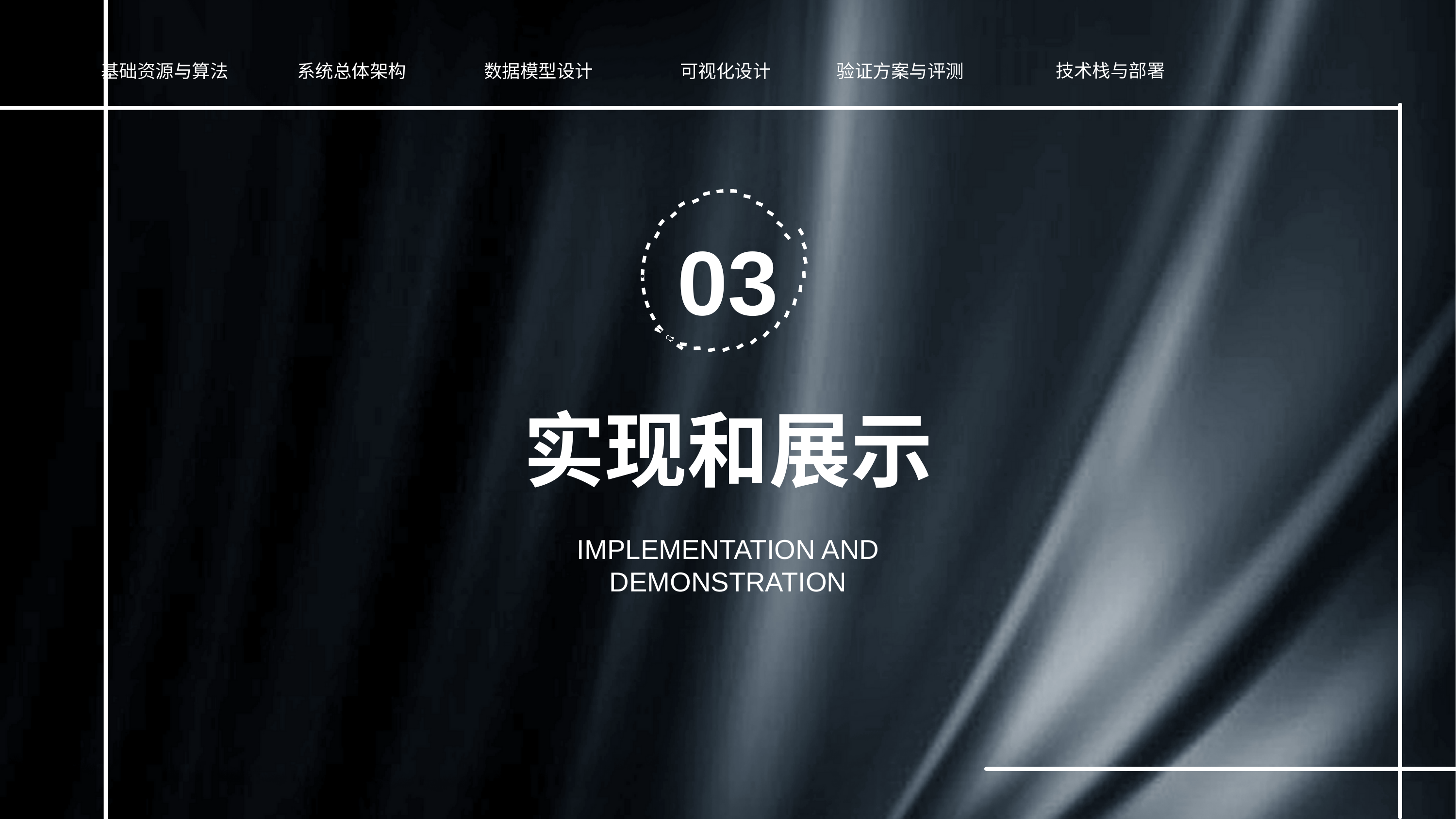

技术栈与部署
基础资源与算法
系统总体架构
数据模型设计
可视化设计
验证方案与评测

03
实现和展示
IMPLEMENTATION AND DEMONSTRATION